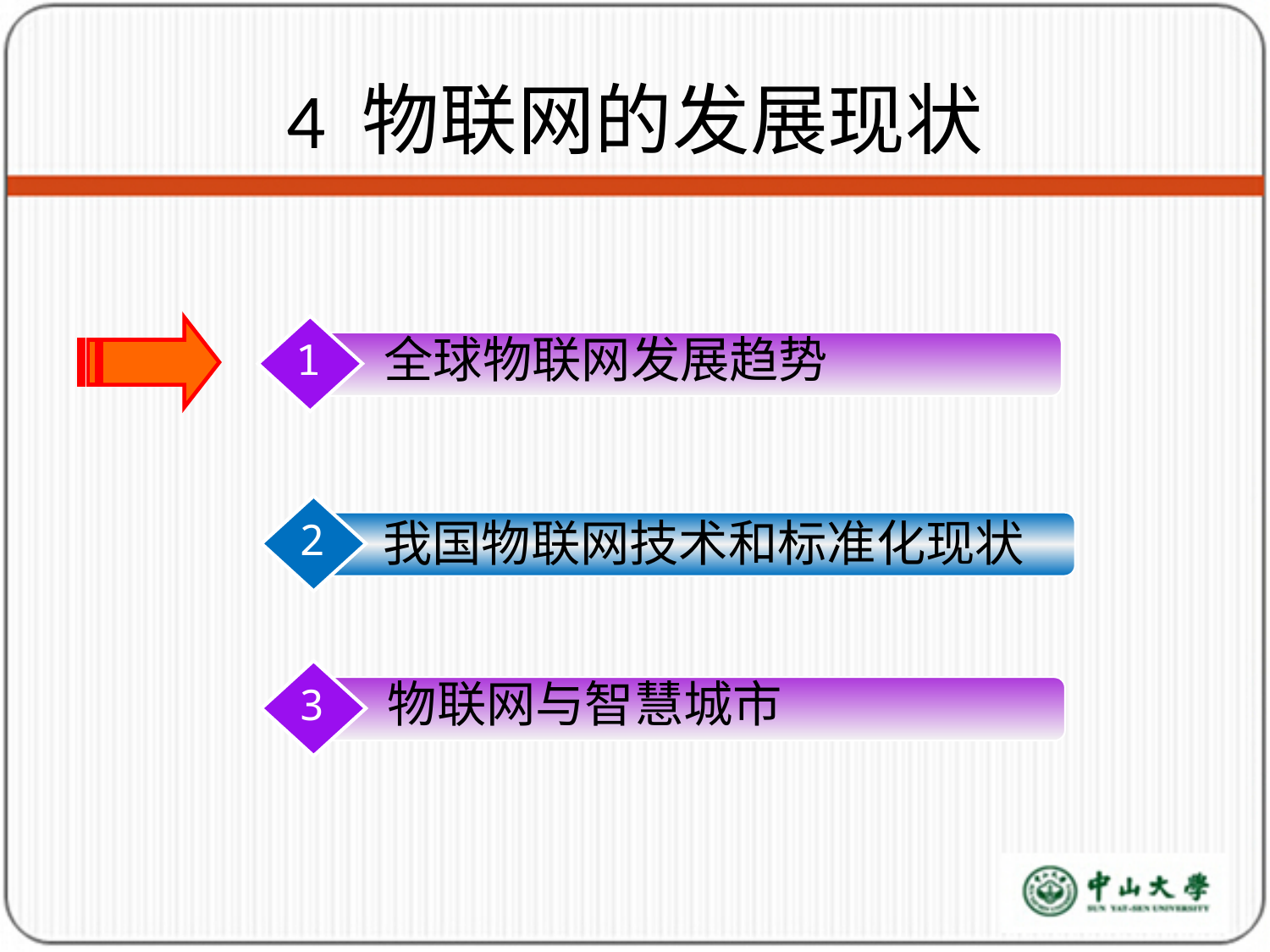

# 4 物联网的发展现状

全球物联网发展趋势
1

我国物联网技术和标准化现状
2

物联网与智慧城市
3